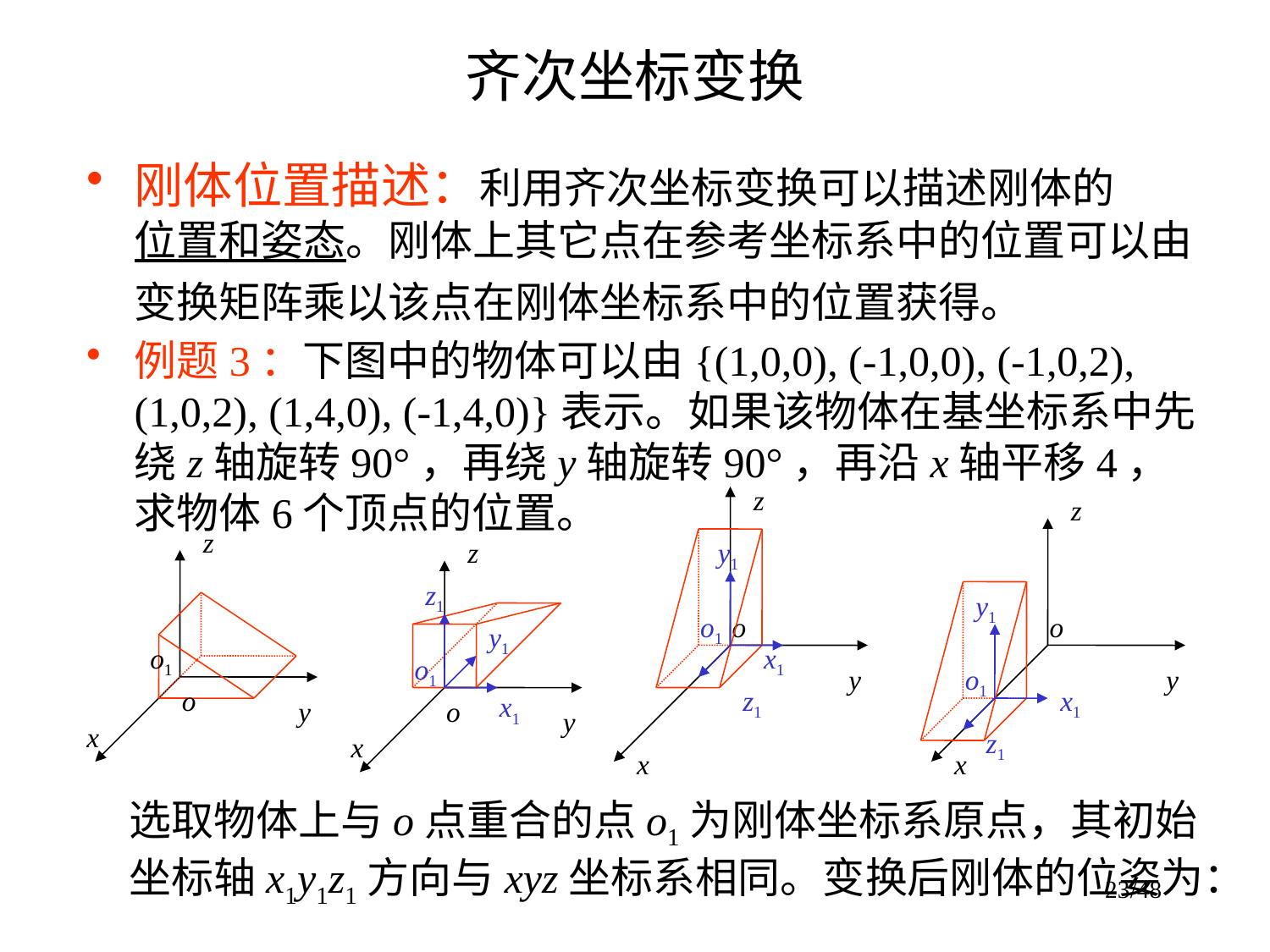

# 齐次坐标变换

刚体位置描述：利用齐次坐标变换可以描述刚体的位置和姿态。刚体上其它点在参考坐标系中的位置可以由变换矩阵乘以该点在刚体坐标系中的位置获得。
例题3：下图中的物体可以由{(1,0,0), (-1,0,0), (-1,0,2), (1,0,2), (1,4,0), (-1,4,0)}表示。如果该物体在基坐标系中先绕z轴旋转90°，再绕y轴旋转90°，再沿x轴平移4，求物体6个顶点的位置。

z

 y1

o1
o
x1

y
z1

x
z

y1

o

o1
y
x1

z1

x
z

o1

o

y

x
z

z1

y1

o1

x1

o

y
x
选取物体上与o点重合的点o1为刚体坐标系原点，其初始坐标轴x1y1z1方向与xyz坐标系相同。变换后刚体的位姿为：
23/48